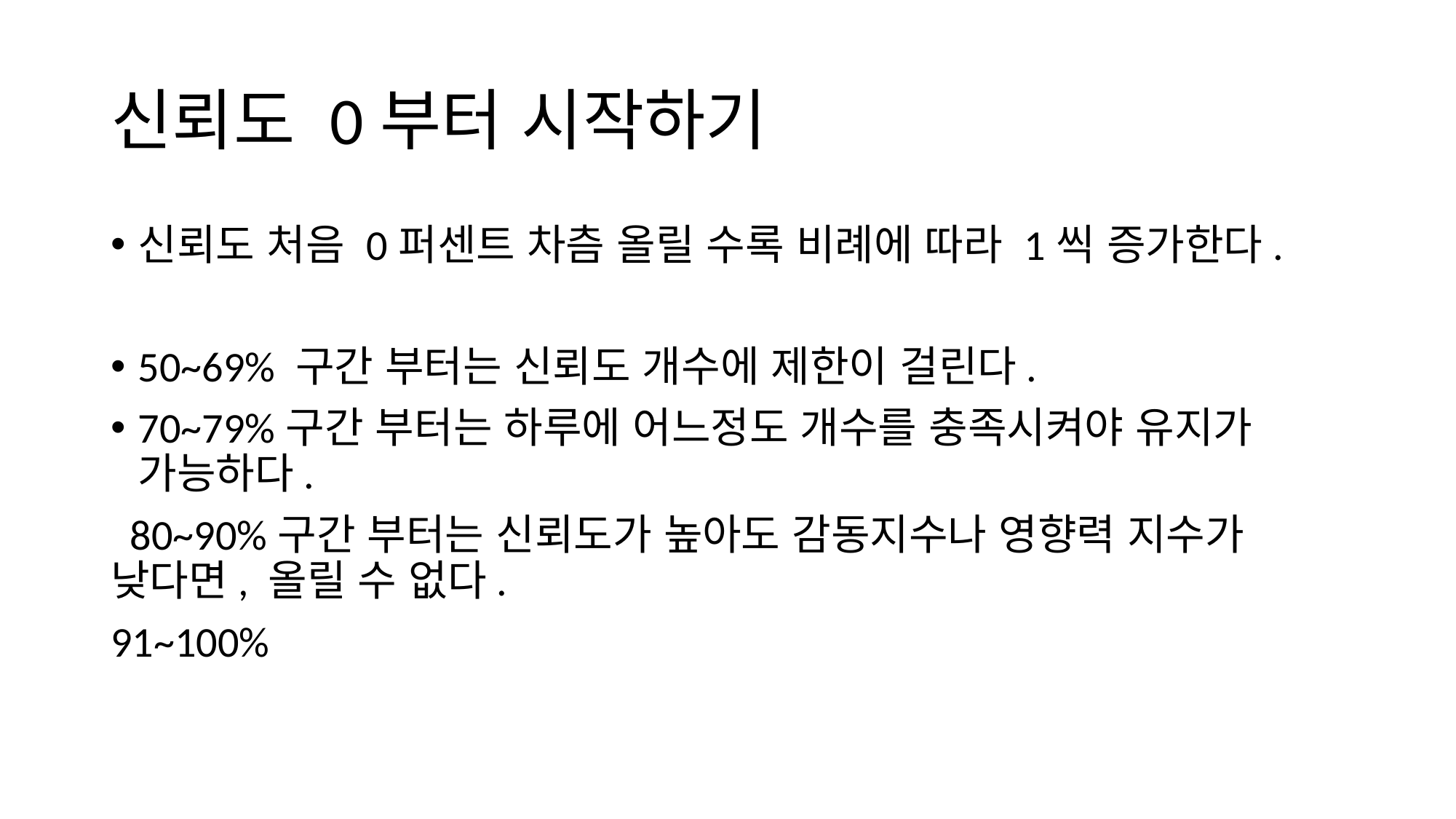

# 신뢰도 0부터 시작하기
신뢰도 처음 0퍼센트 차츰 올릴 수록 비례에 따라 1씩 증가한다.

50~69% 구간 부터는 신뢰도 개수에 제한이 걸린다.
70~79%구간 부터는 하루에 어느정도 개수를 충족시켜야 유지가 가능하다.
  80~90%구간 부터는 신뢰도가 높아도 감동지수나 영향력 지수가 낮다면, 올릴 수 없다.
91~100%